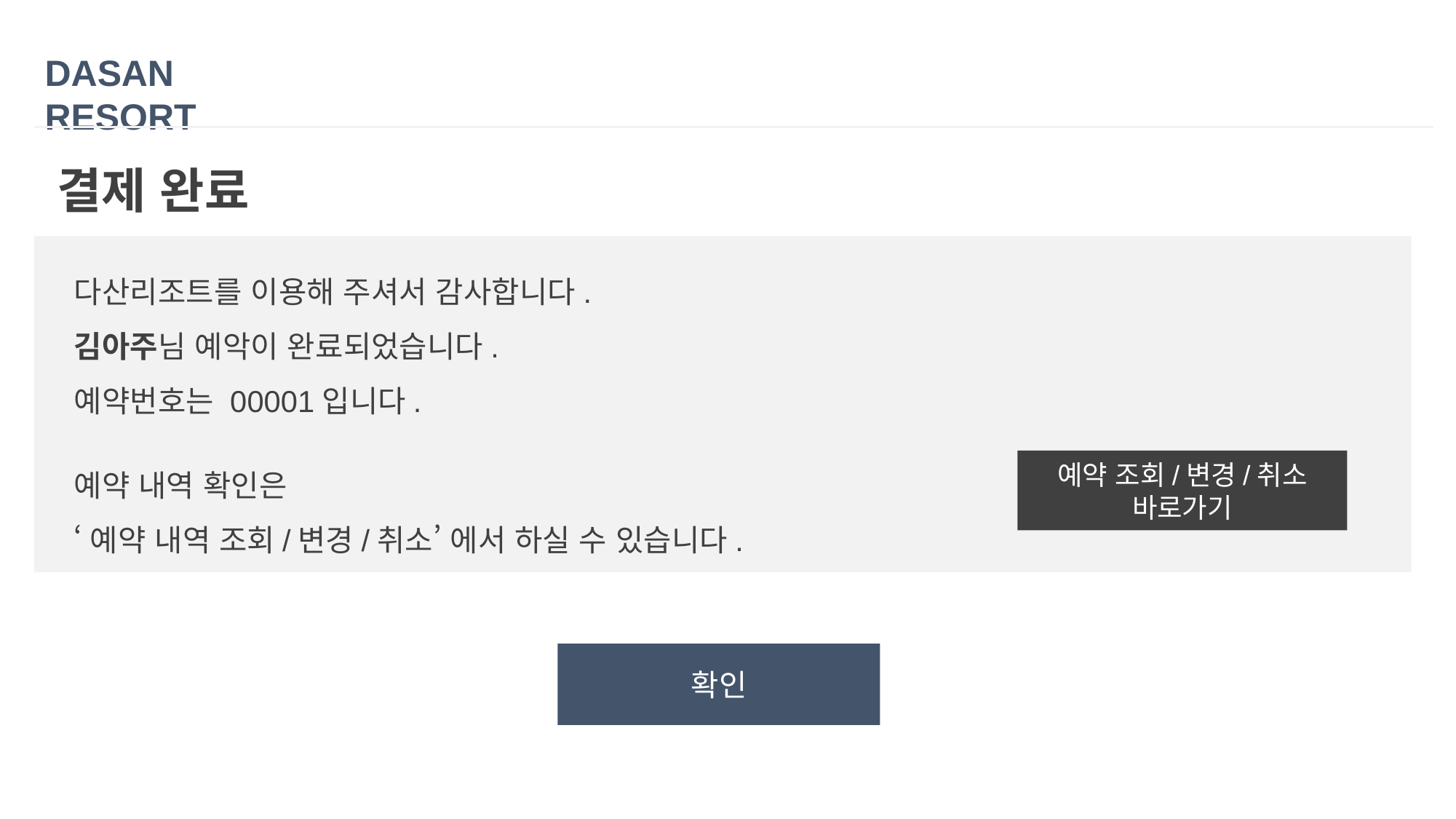

DASAN RESORT
결제 완료

다산리조트를 이용해 주셔서 감사합니다.
김아주님 예악이 완료되었습니다.
예약번호는 00001입니다.
예약 내역 확인은
‘예약 내역 조회/변경/취소’ 에서 하실 수 있습니다.
예약 조회/변경/취소
바로가기
확인